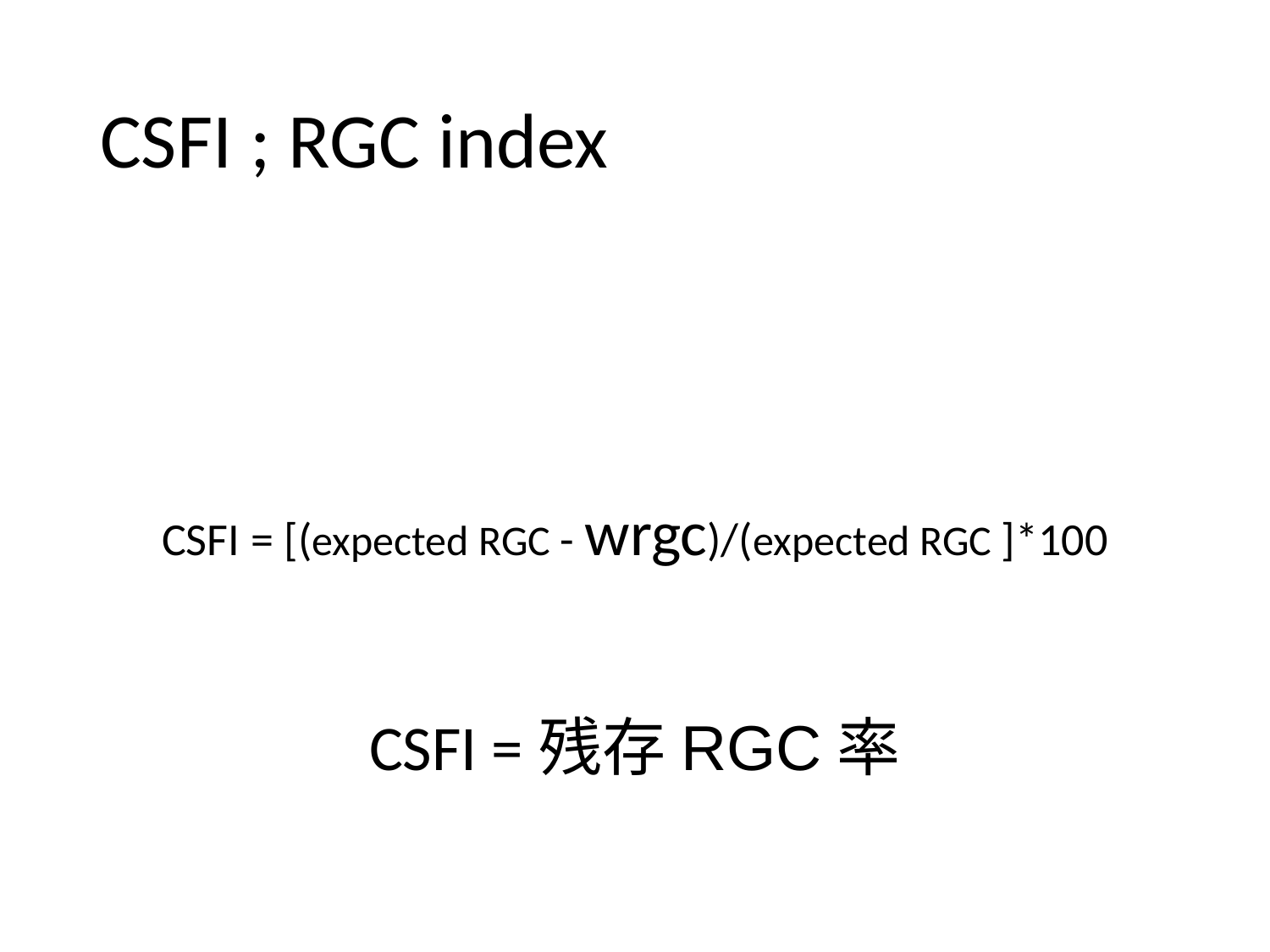

# CSFI ; RGC index
CSFI = [(expected RGC - wrgc)/(expected RGC ]*100
CSFI =残存RGC率